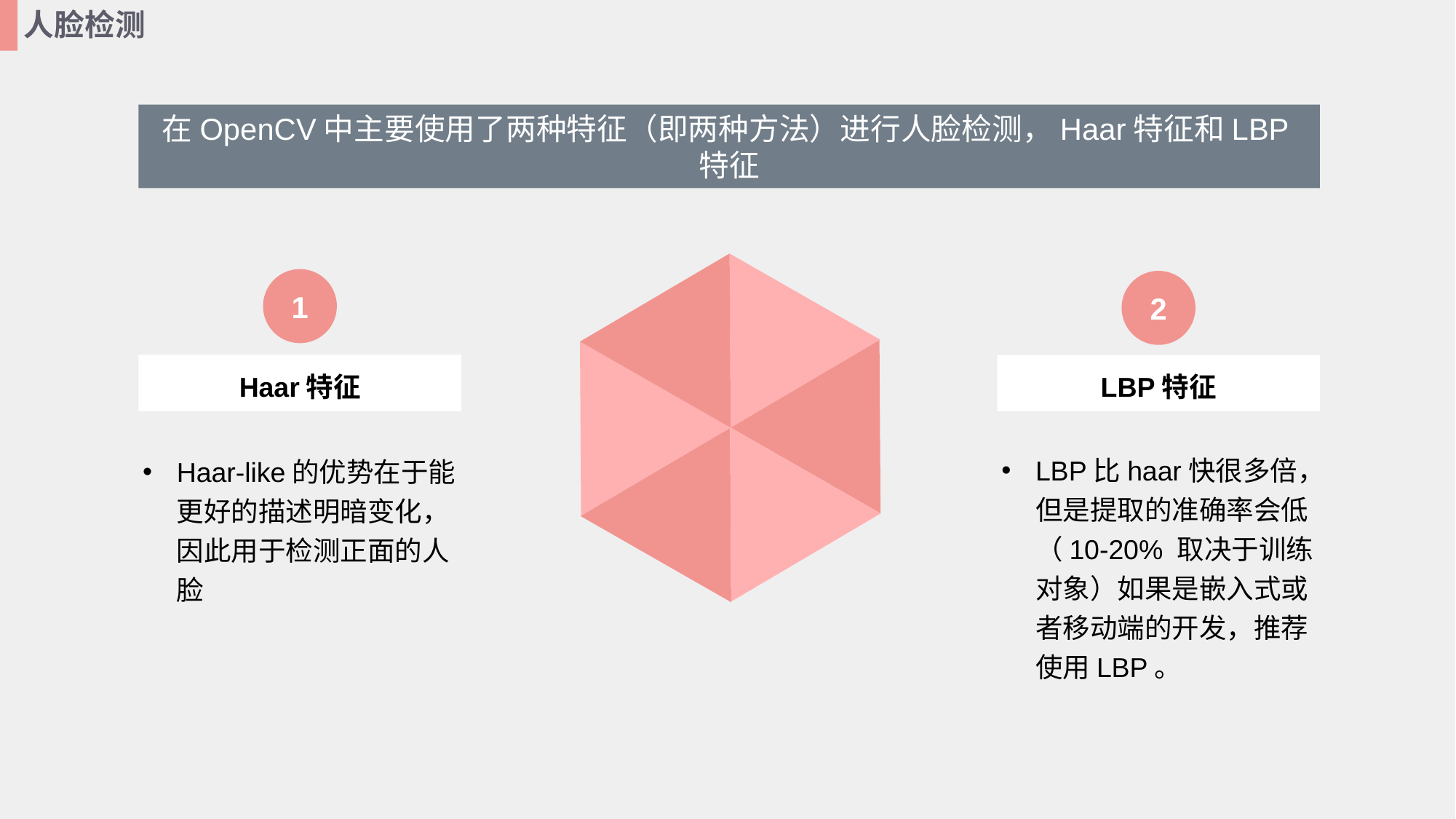

人脸检测
在OpenCV中主要使用了两种特征（即两种方法）进行人脸检测，Haar特征和LBP特征

1
Haar特征
2
LBP特征
LBP比haar快很多倍，但是提取的准确率会低（10-20% 取决于训练对象）如果是嵌入式或者移动端的开发，推荐使用LBP。
Haar-like的优势在于能更好的描述明暗变化，因此用于检测正面的人脸